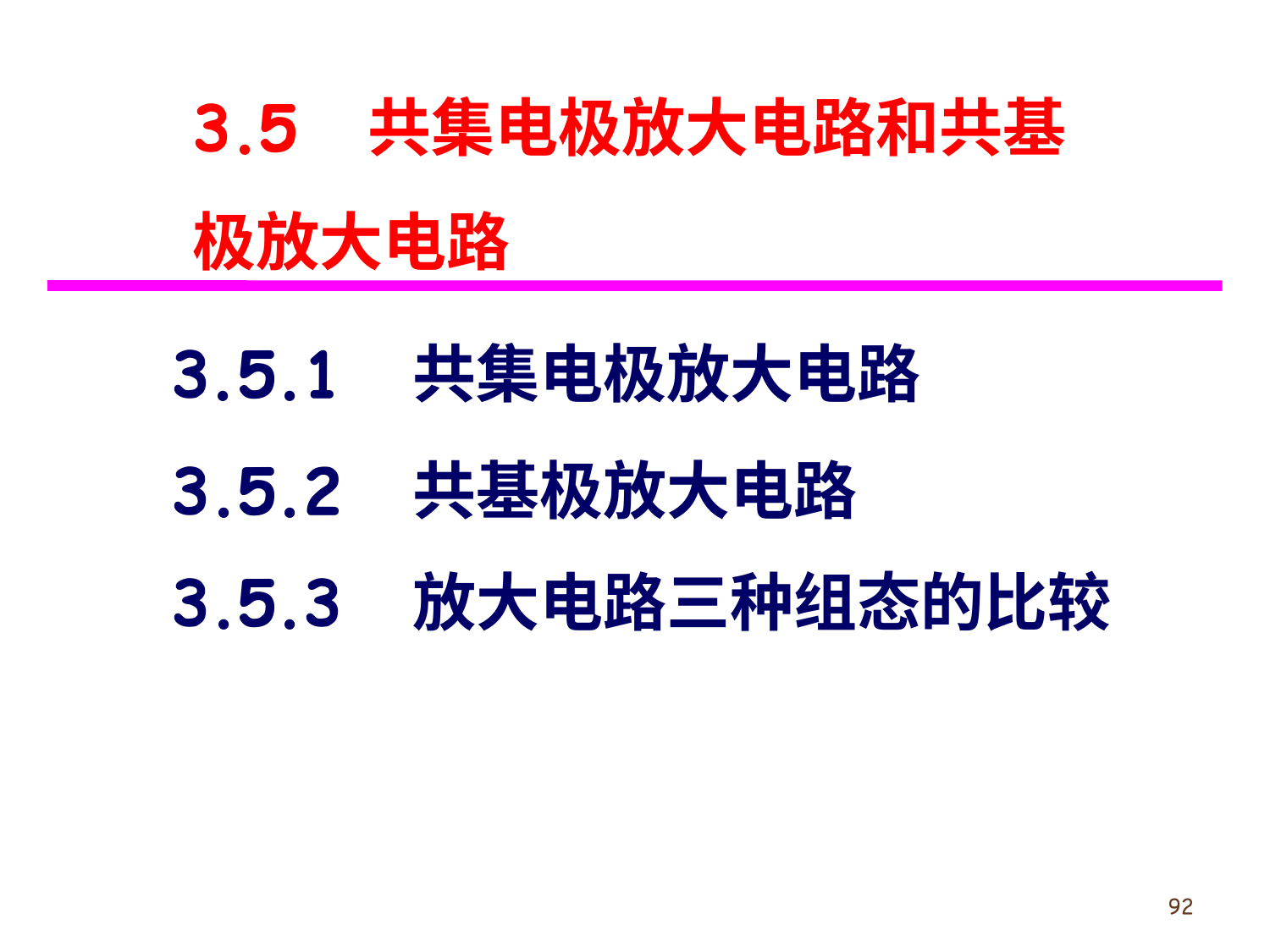

3.5  共集电极放大电路和共基极放大电路

3.5.1  共集电极放大电路
3.5.2  共基极放大电路
3.5.3  放大电路三种组态的比较
92